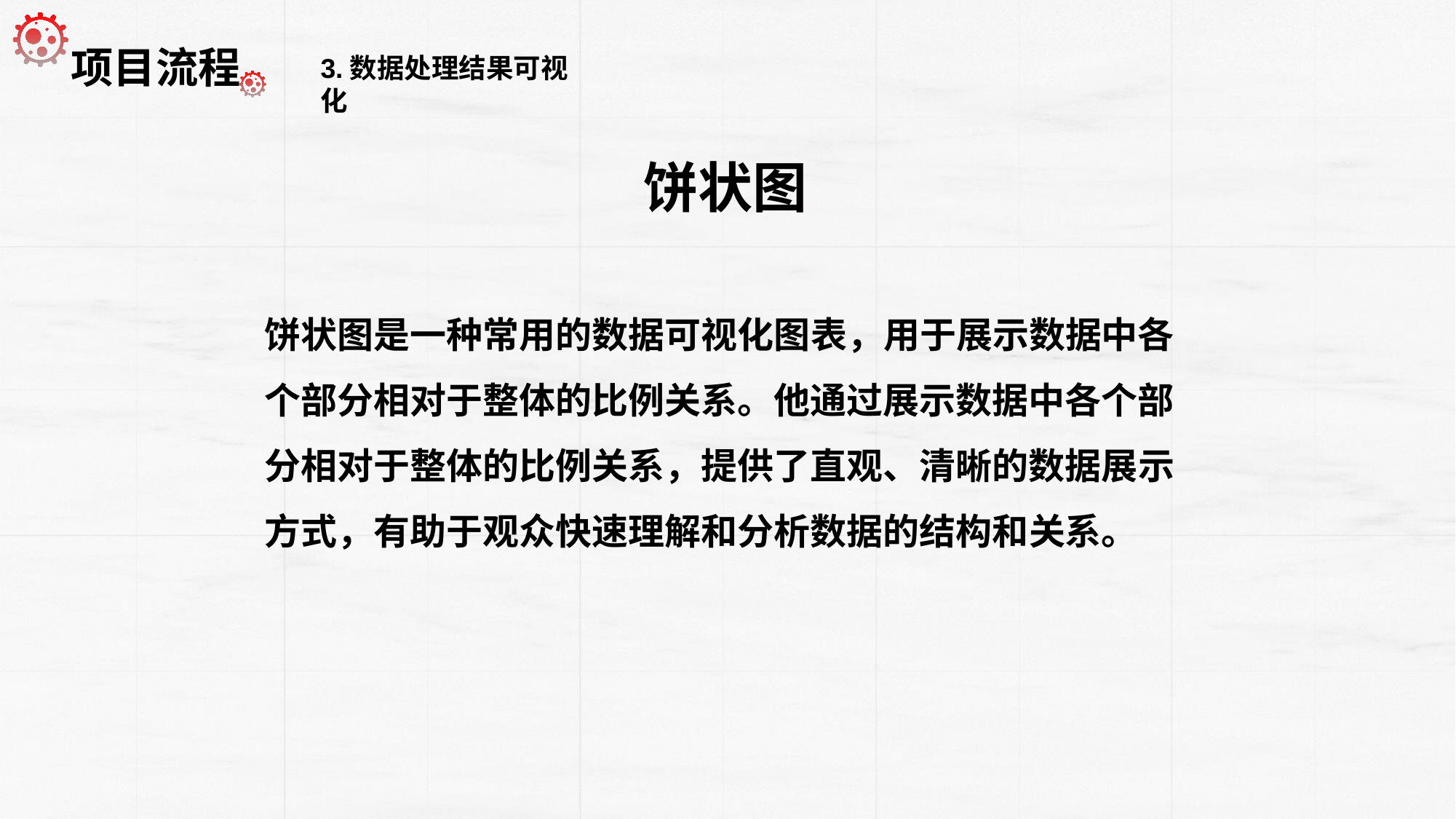

项目流程
3.数据处理结果可视化

饼状图
饼状图是一种常用的数据可视化图表，用于展示数据中各个部分相对于整体的比例关系。他通过展示数据中各个部分相对于整体的比例关系，提供了直观、清晰的数据展示方式，有助于观众快速理解和分析数据的结构和关系。